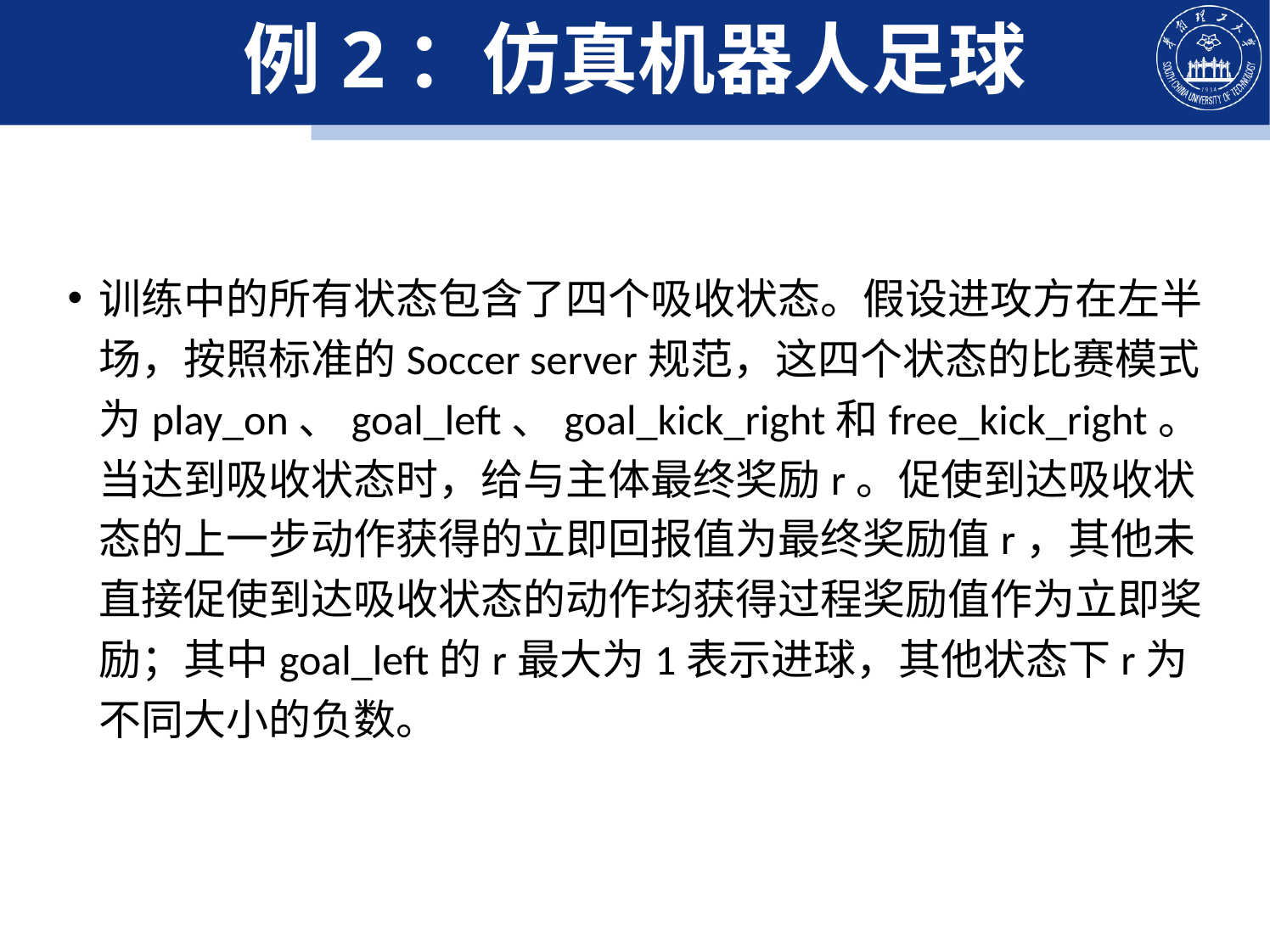

# 例2：仿真机器人足球
训练中的所有状态包含了四个吸收状态。假设进攻方在左半场，按照标准的Soccer server规范，这四个状态的比赛模式为play_on、goal_left、goal_kick_right和free_kick_right。当达到吸收状态时，给与主体最终奖励r。促使到达吸收状态的上一步动作获得的立即回报值为最终奖励值r，其他未直接促使到达吸收状态的动作均获得过程奖励值作为立即奖励；其中goal_left的r最大为1表示进球，其他状态下r为不同大小的负数。